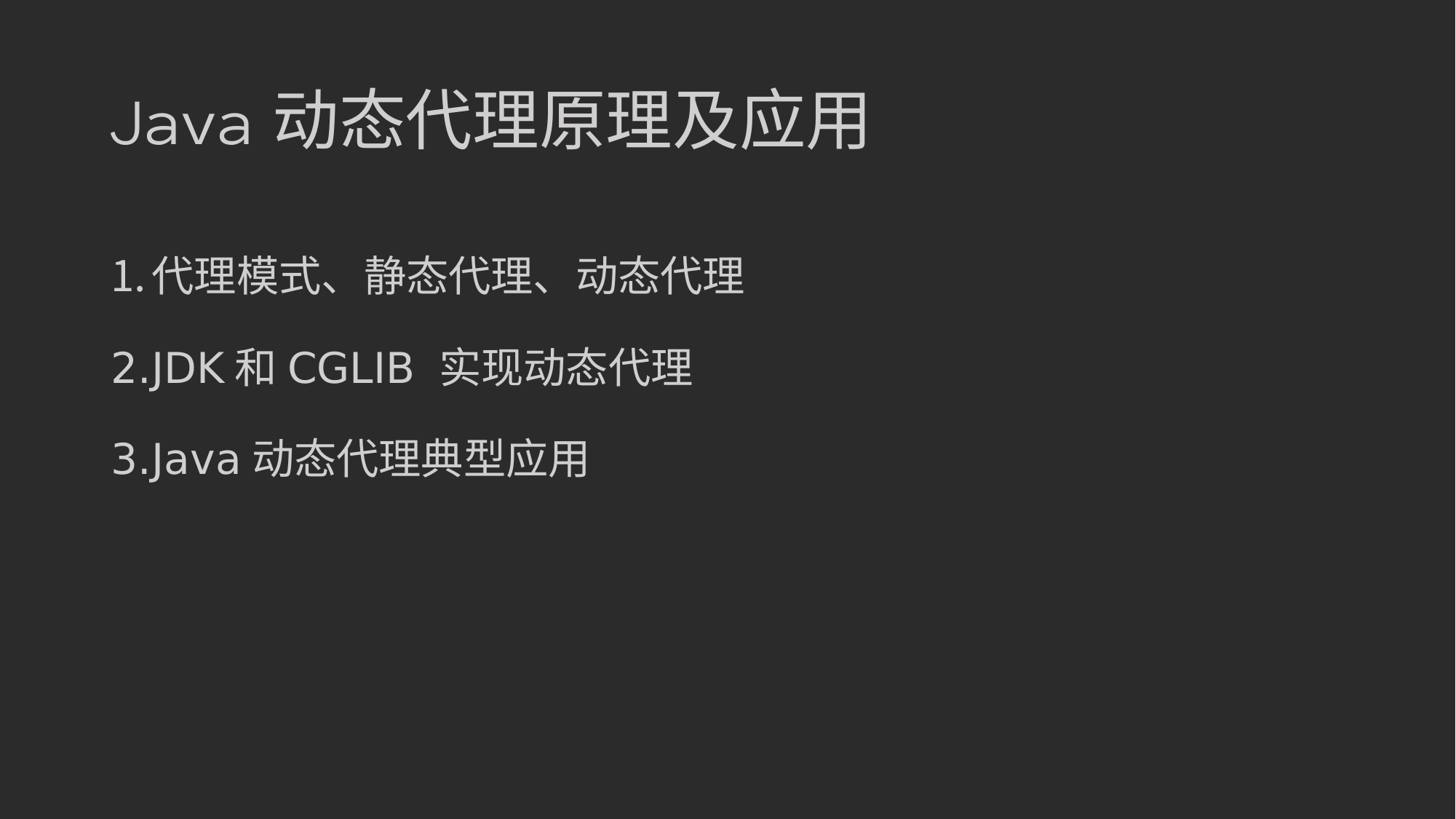

# Java动态代理原理及应用
代理模式、静态代理、动态代理
JDK和CGLIB 实现动态代理
Java动态代理典型应用